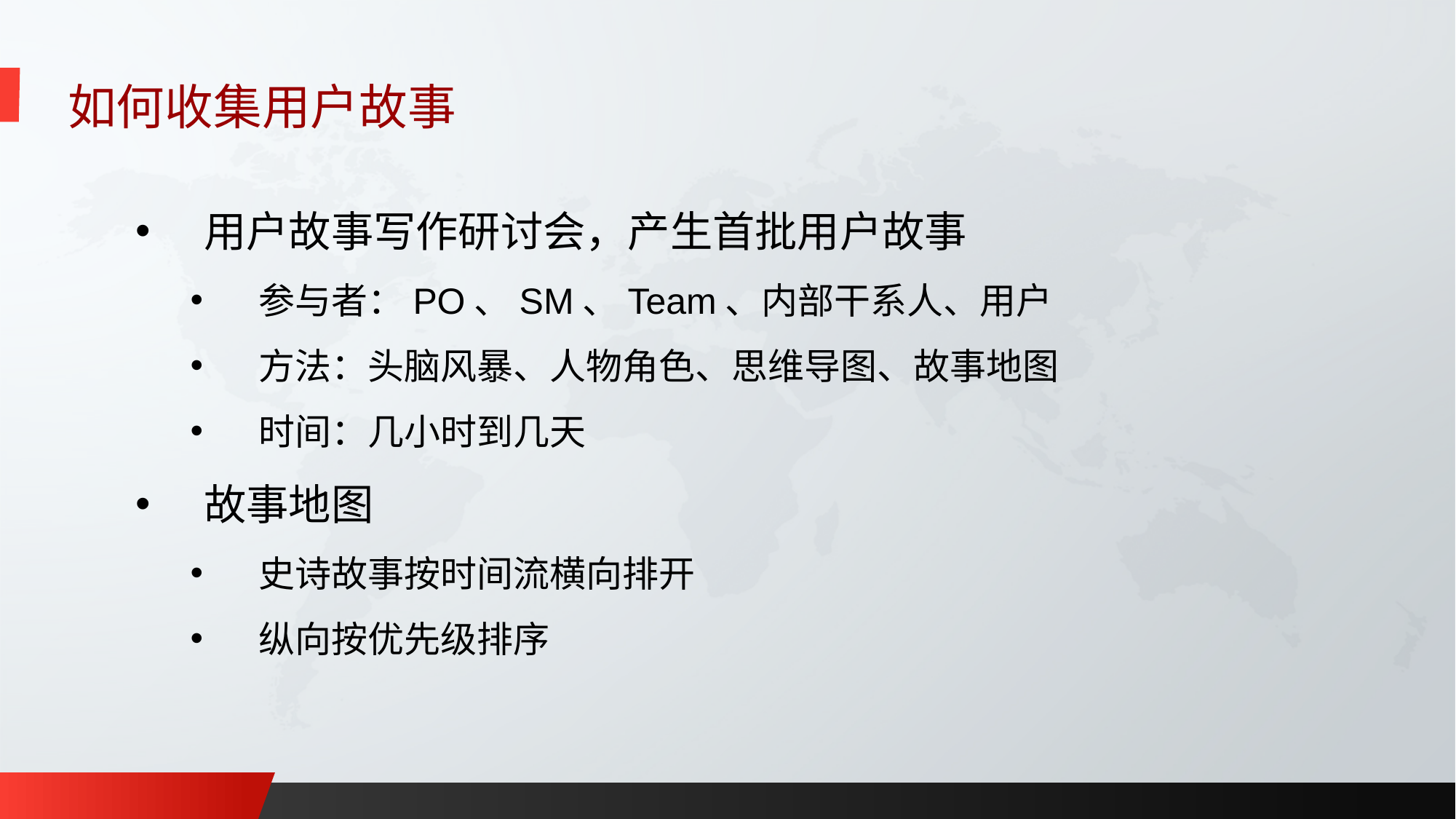

如何收集用户故事
用户故事写作研讨会，产生首批用户故事
参与者：PO、SM、Team、内部干系人、用户
方法：头脑风暴、人物角色、思维导图、故事地图
时间：几小时到几天
故事地图
史诗故事按时间流横向排开
纵向按优先级排序